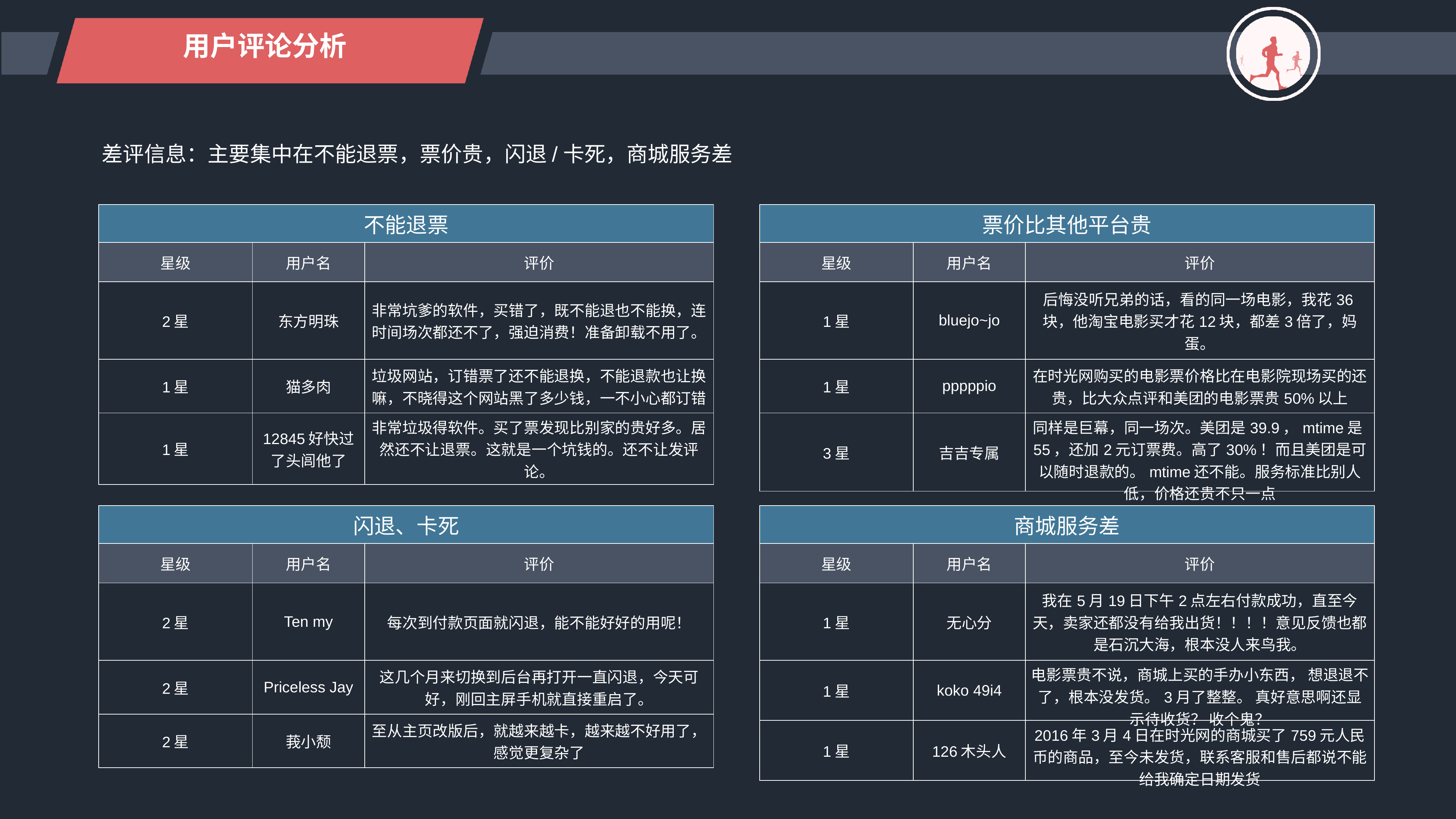

# 用户评论分析
差评信息：主要集中在不能退票，票价贵，闪退/卡死，商城服务差
| 不能退票 |  |  |
| --- | --- | --- |
| 星级 | 用户名 | 评价 |
| 2星 | 东方明珠 | 非常坑爹的软件，买错了，既不能退也不能换，连时间场次都还不了，强迫消费！准备卸载不用了。 |
| 1星 | 猫多肉 | 垃圾网站，订错票了还不能退换，不能退款也让换嘛，不晓得这个网站黑了多少钱，一不小心都订错 |
| 1星 | 12845好快过了头闾他了 | 非常垃圾得软件。买了票发现比别家的贵好多。居然还不让退票。这就是一个坑钱的。还不让发评论。 |
| 票价比其他平台贵 |  |  |
| --- | --- | --- |
| 星级 | 用户名 | 评价 |
| 1星 | bluejo~jo | 后悔没听兄弟的话，看的同一场电影，我花36块，他淘宝电影买才花12块，都差3倍了，妈蛋。 |
| 1星 | pppppio | 在时光网购买的电影票价格比在电影院现场买的还贵，比大众点评和美团的电影票贵50%以上 |
| 3星 | 吉吉专属 | 同样是巨幕，同一场次。美团是39.9，mtime是55，还加2元订票费。高了30%！而且美团是可以随时退款的。mtime还不能。服务标准比别人低，价格还贵不只一点 |
| 闪退、卡死 |  |  |
| --- | --- | --- |
| 星级 | 用户名 | 评价 |
| 2星 | Ten my | 每次到付款页面就闪退，能不能好好的用呢！ |
| 2星 | Priceless Jay | 这几个月来切换到后台再打开一直闪退，今天可好，刚回主屏手机就直接重启了。 |
| 2星 | 莪小颓 | 至从主页改版后，就越来越卡，越来越不好用了，感觉更复杂了 |
| 商城服务差 |  |  |
| --- | --- | --- |
| 星级 | 用户名 | 评价 |
| 1星 | 无心分 | 我在5月19日下午2点左右付款成功，直至今天，卖家还都没有给我出货！！！！意见反馈也都是石沉大海，根本没人来鸟我。 |
| 1星 | koko 49i4 | 电影票贵不说，商城上买的手办小东西， 想退退不了，根本没发货。3月了整整。 真好意思啊还显示待收货？ 收个鬼？ |
| 1星 | 126木头人 | 2016年3月4日在时光网的商城买了759元人民币的商品，至今未发货，联系客服和售后都说不能给我确定日期发货 |